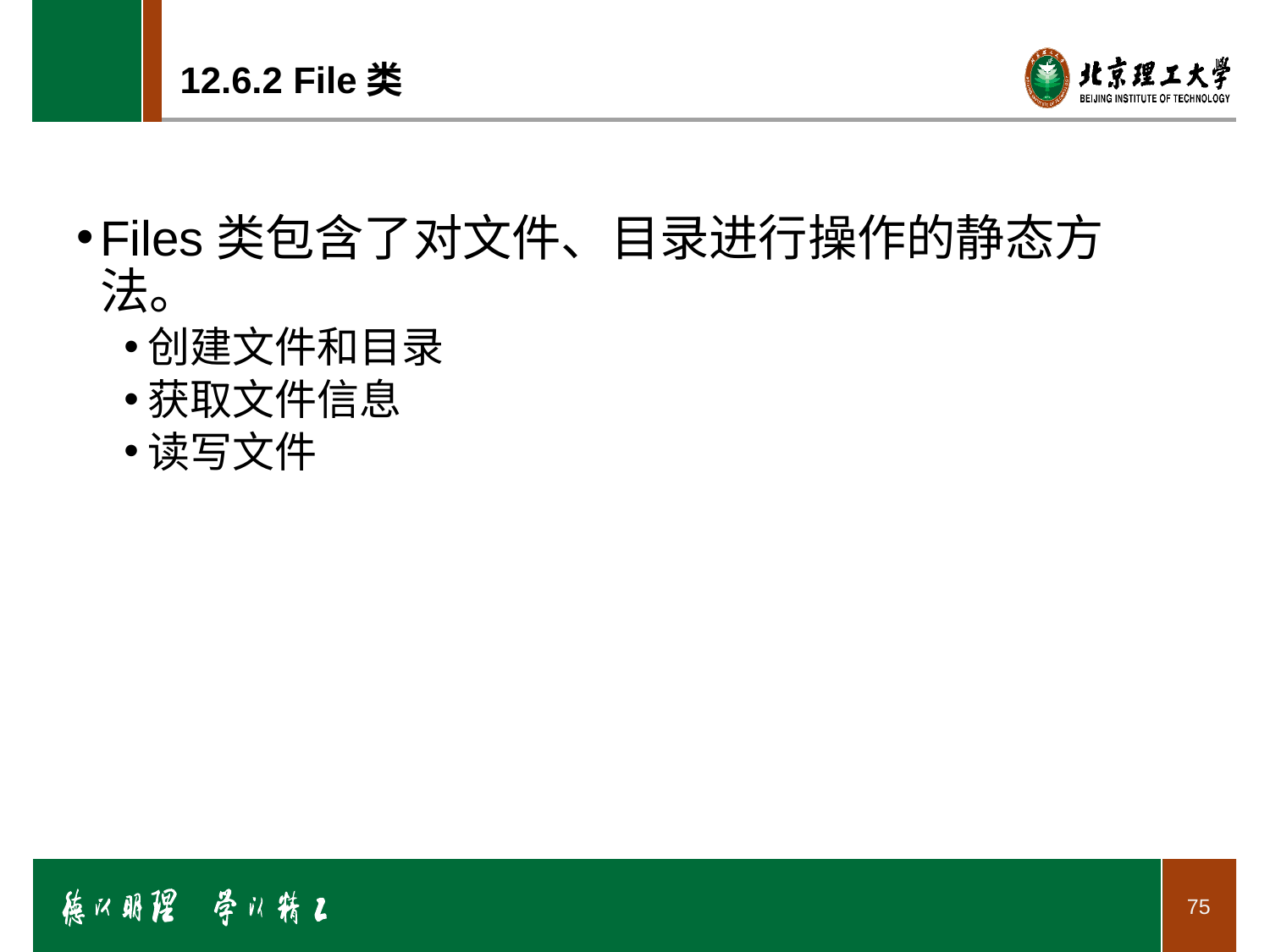

# 12.6.2 File类
Files类包含了对文件、目录进行操作的静态方法。
创建文件和目录
获取文件信息
读写文件